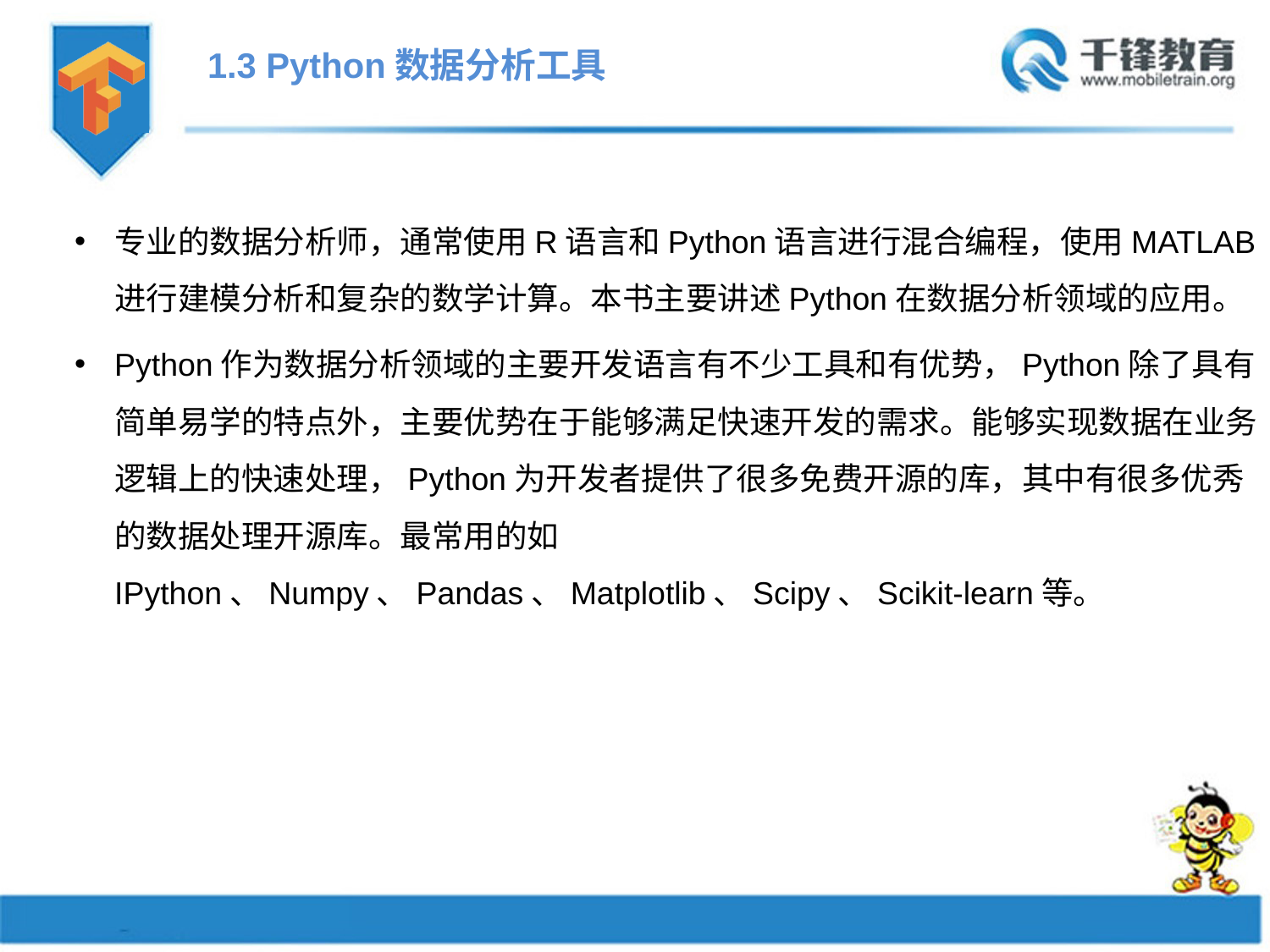

1.3 Python数据分析工具
专业的数据分析师，通常使用R语言和Python语言进行混合编程，使用MATLAB进行建模分析和复杂的数学计算。本书主要讲述Python在数据分析领域的应用。
Python作为数据分析领域的主要开发语言有不少工具和有优势，Python除了具有简单易学的特点外，主要优势在于能够满足快速开发的需求。能够实现数据在业务逻辑上的快速处理，Python为开发者提供了很多免费开源的库，其中有很多优秀的数据处理开源库。最常用的如IPython、Numpy、Pandas、Matplotlib、Scipy、Scikit-learn等。